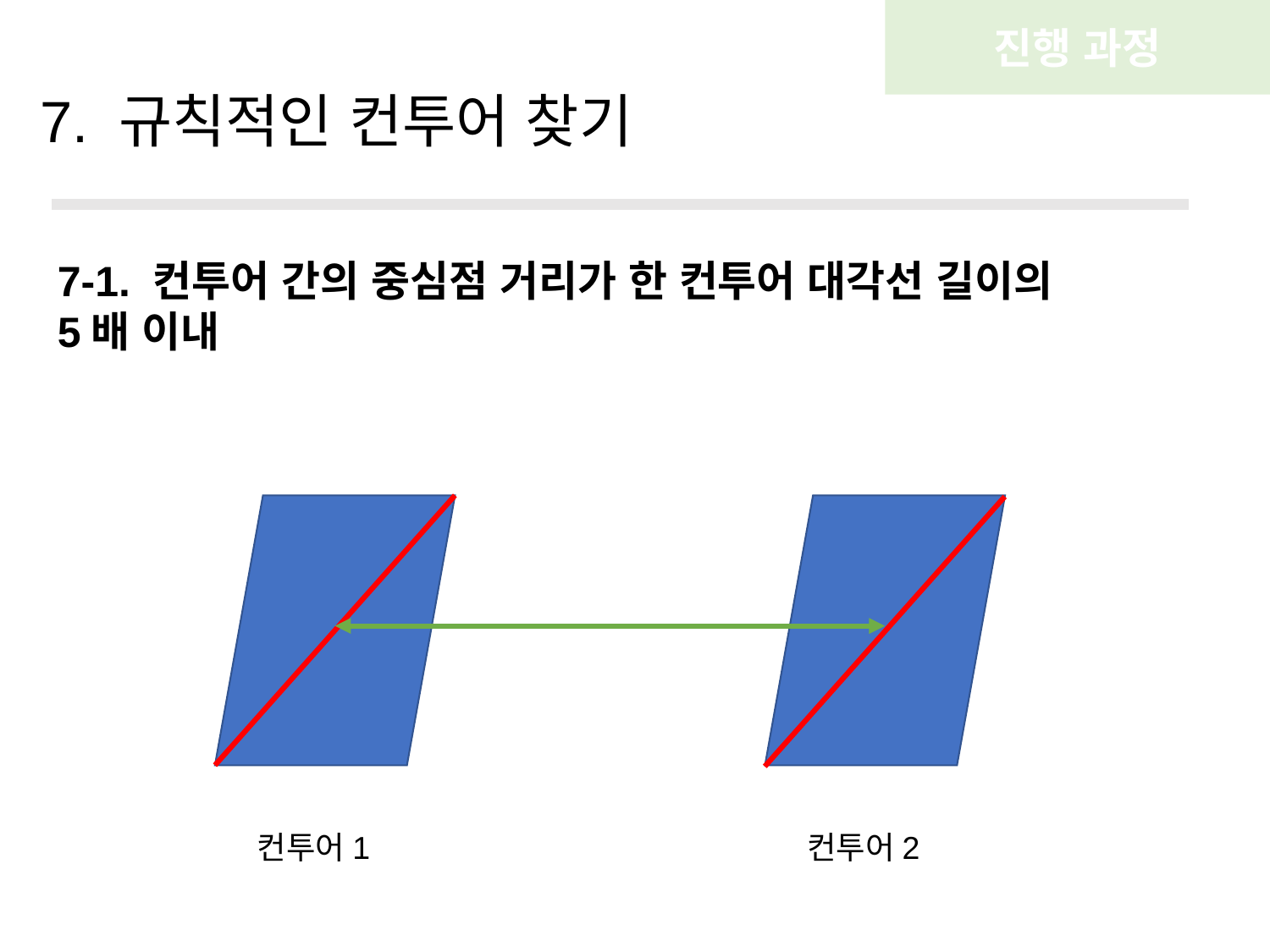

진행 과정
7. 규칙적인 컨투어 찾기

7-1. 컨투어 간의 중심점 거리가 한 컨투어 대각선 길이의
5배 이내

컨투어1
컨투어2